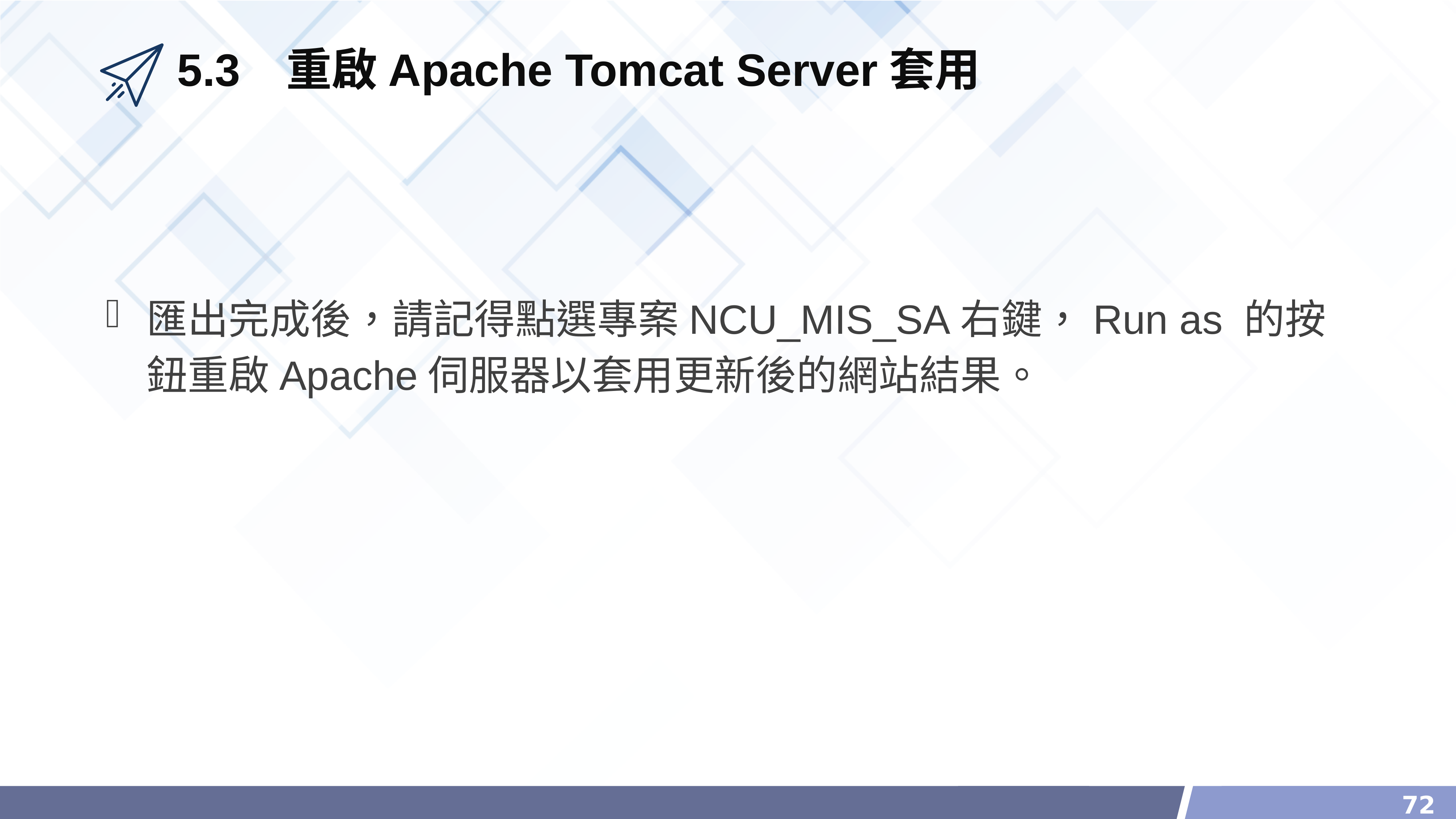

# 5.3	重啟Apache Tomcat Server套用
匯出完成後，請記得點選專案NCU_MIS_SA右鍵，Run as 的按鈕重啟Apache伺服器以套用更新後的網站結果。
72